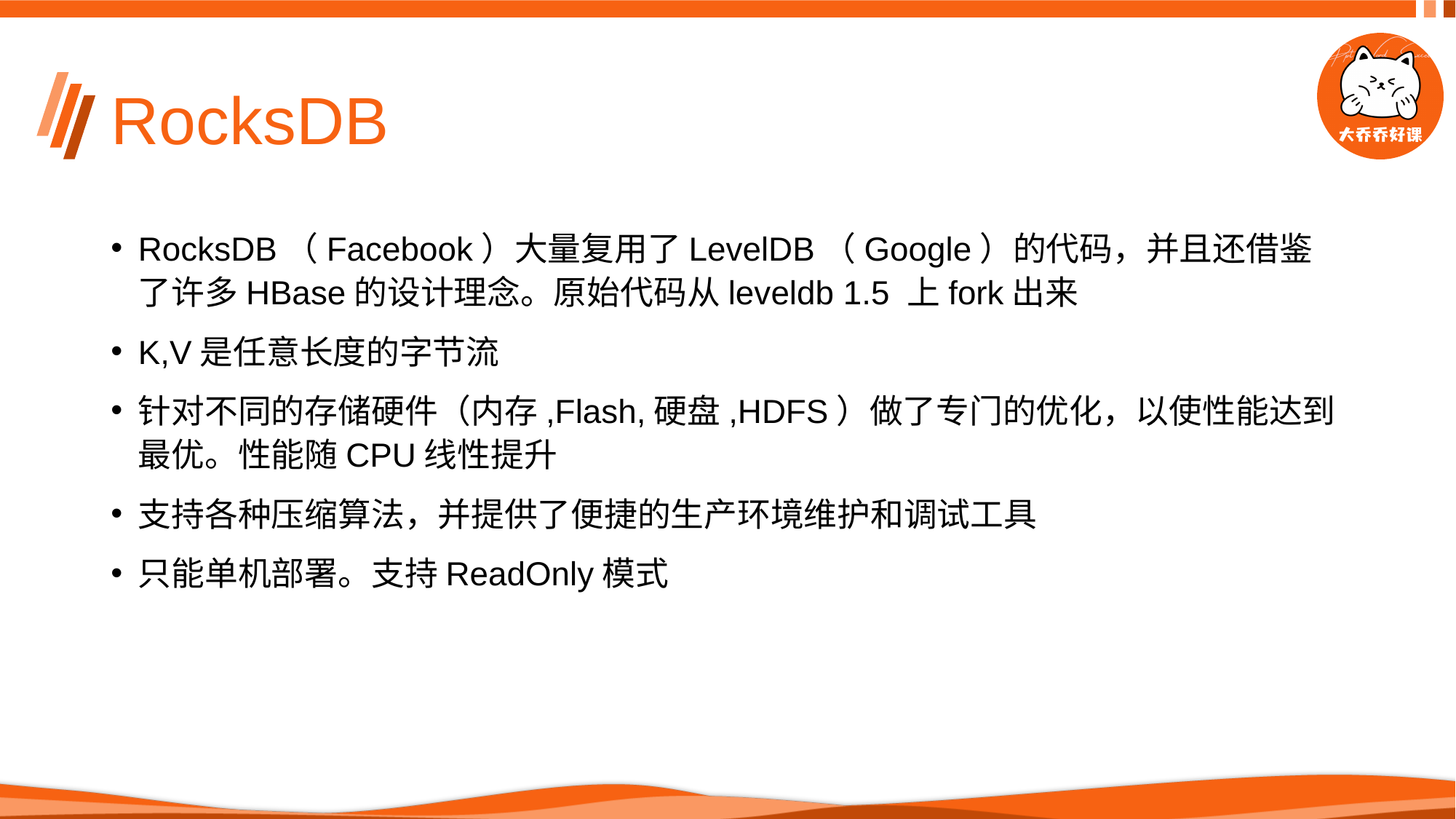

# RocksDB
RocksDB（Facebook）大量复用了LevelDB（Google）的代码，并且还借鉴了许多HBase的设计理念。原始代码从leveldb 1.5 上fork出来
K,V是任意长度的字节流
针对不同的存储硬件（内存,Flash,硬盘,HDFS）做了专门的优化，以使性能达到最优。性能随CPU线性提升
支持各种压缩算法，并提供了便捷的生产环境维护和调试工具
只能单机部署。支持ReadOnly模式